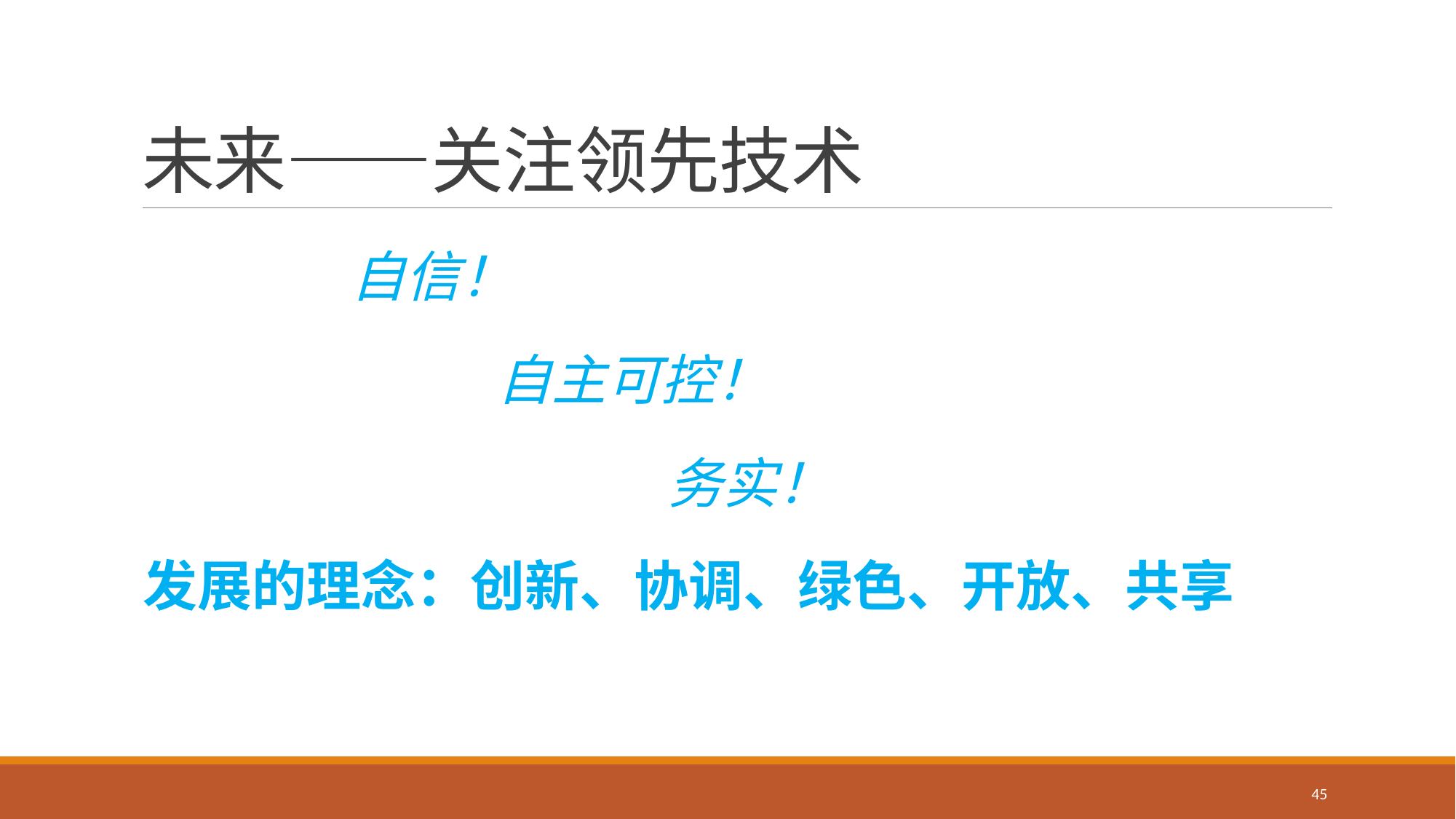

# 未来——关注领先技术
                自信！
                            自主可控！
                                          务实！
发展的理念：创新、协调、绿色、开放、共享
45